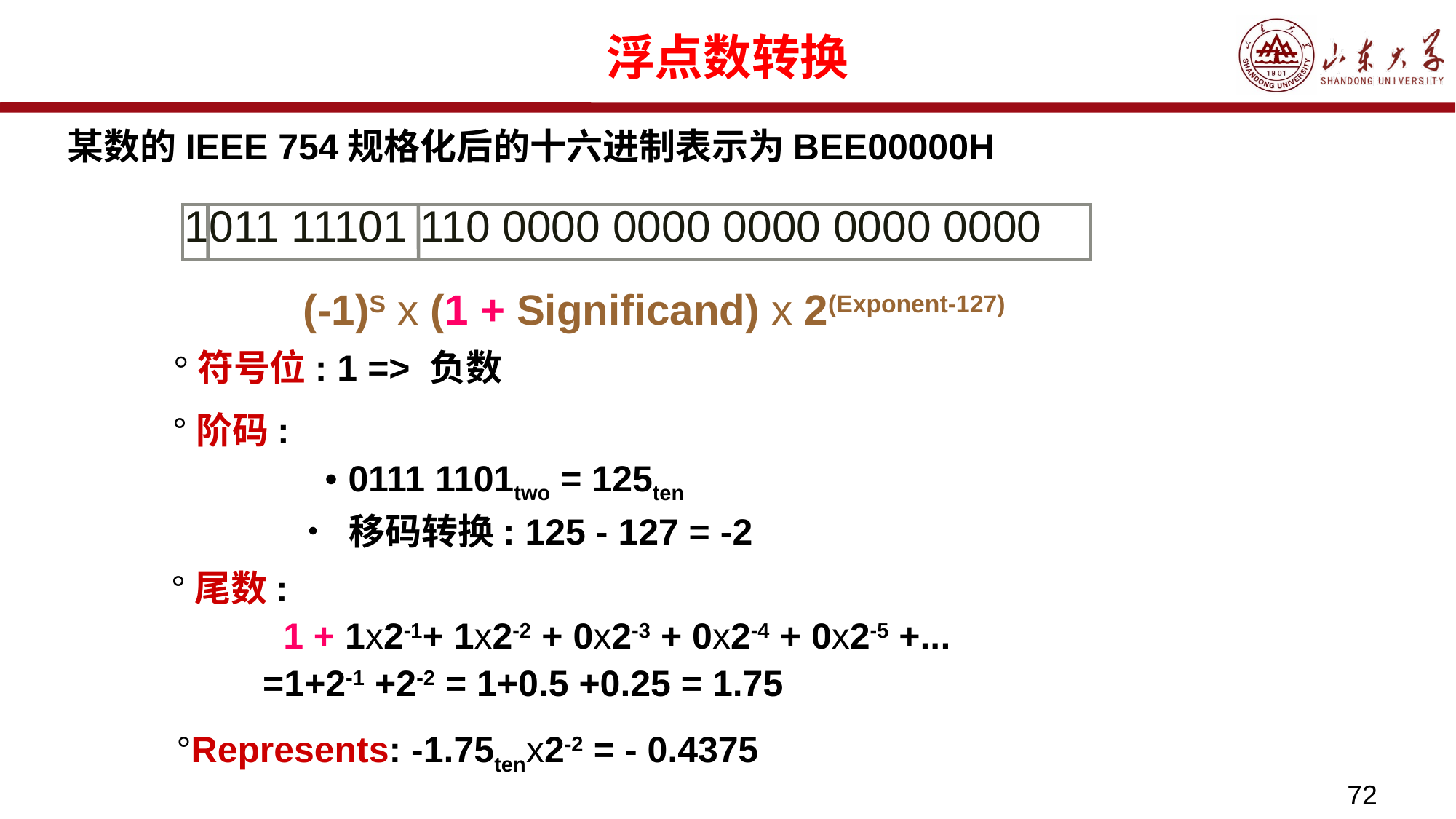

# 浮点数转换
某数的IEEE 754规格化后的十六进制表示为BEE00000H
1011 11101 110 0000 0000 0000 0000 0000

(-1)S x (1 + Significand) x 2(Exponent-127)
°符号位: 1 => 负数
°阶码:
               • 0111 1101two = 125ten
               • 移码转换: 125 - 127 = -2
°尾数:
           1 + 1x2-1+ 1x2-2 + 0x2-3 + 0x2-4 + 0x2-5 +...
         =1+2-1 +2-2 = 1+0.5 +0.25 = 1.75
°Represents: -1.75tenx2-2 = - 0.4375
72